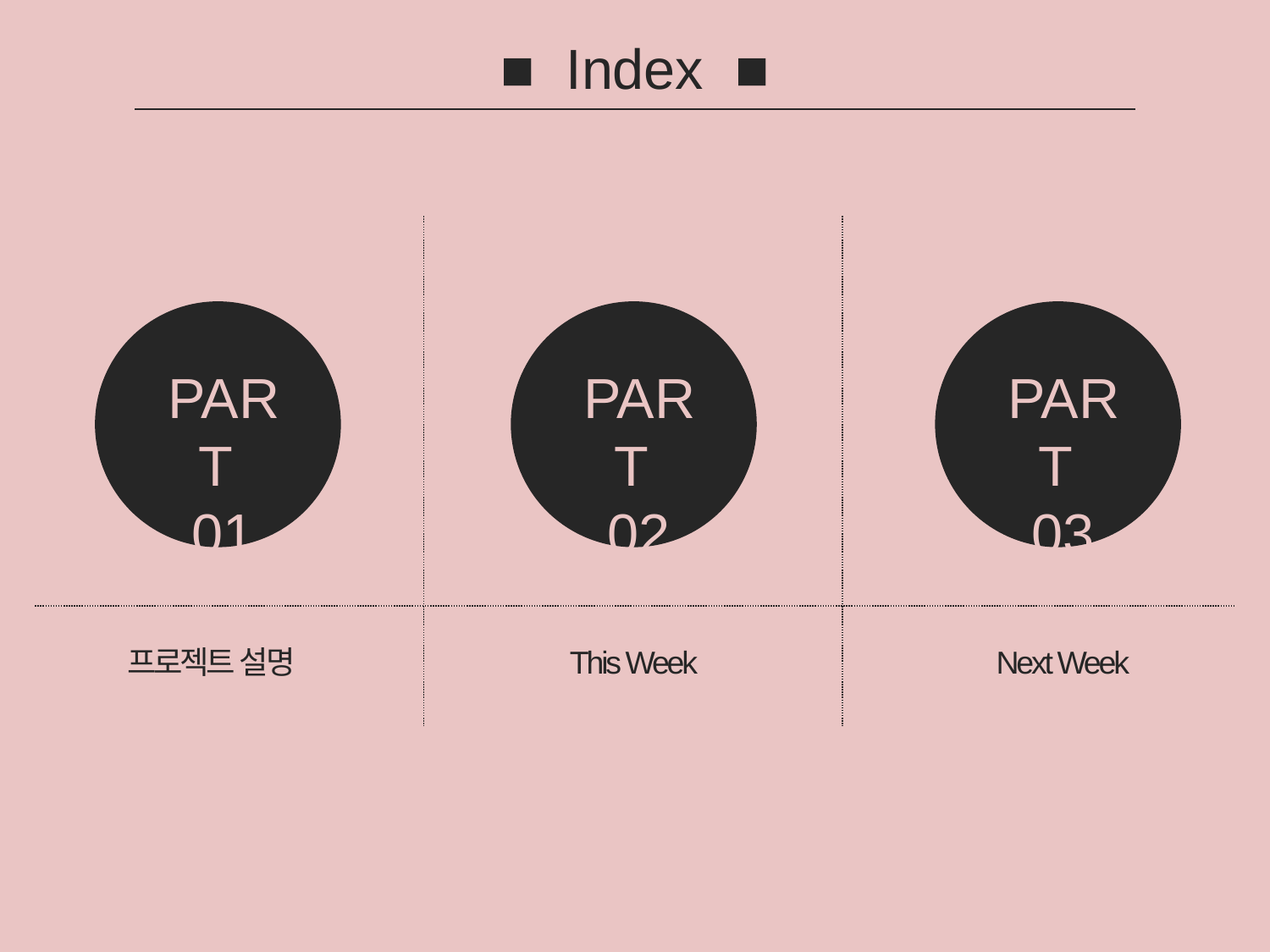

■  Index  ■

PART
01
PART
02
PART
03
프로젝트 설명
This Week
Next Week